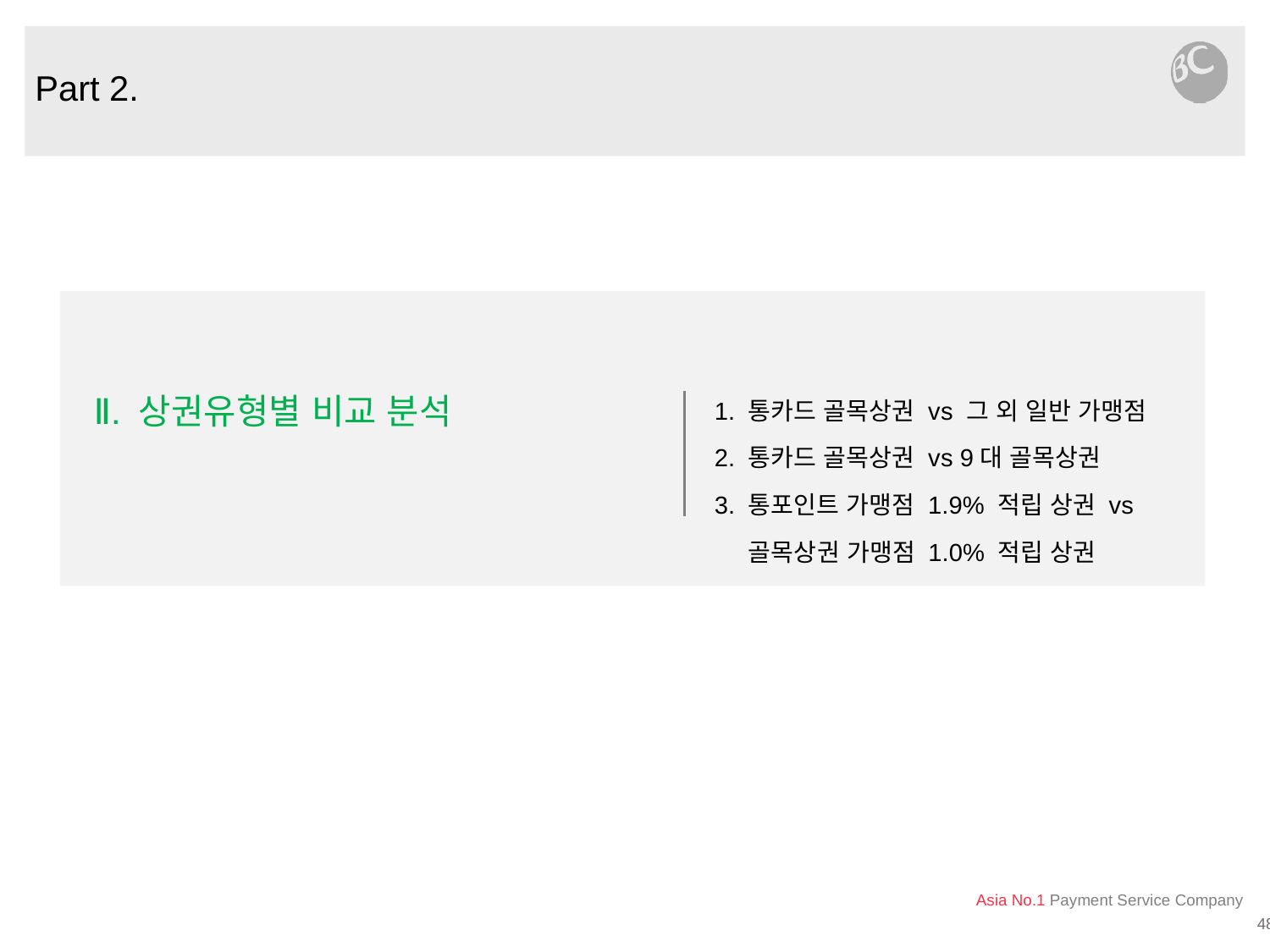

Part 2.

1. 통카드 골목상권 vs 그 외 일반 가맹점
2. 통카드 골목상권 vs 9대 골목상권
3. 통포인트 가맹점 1.9% 적립 상권 vs
    골목상권 가맹점 1.0% 적립 상권
Ⅱ. 상권유형별 비교 분석